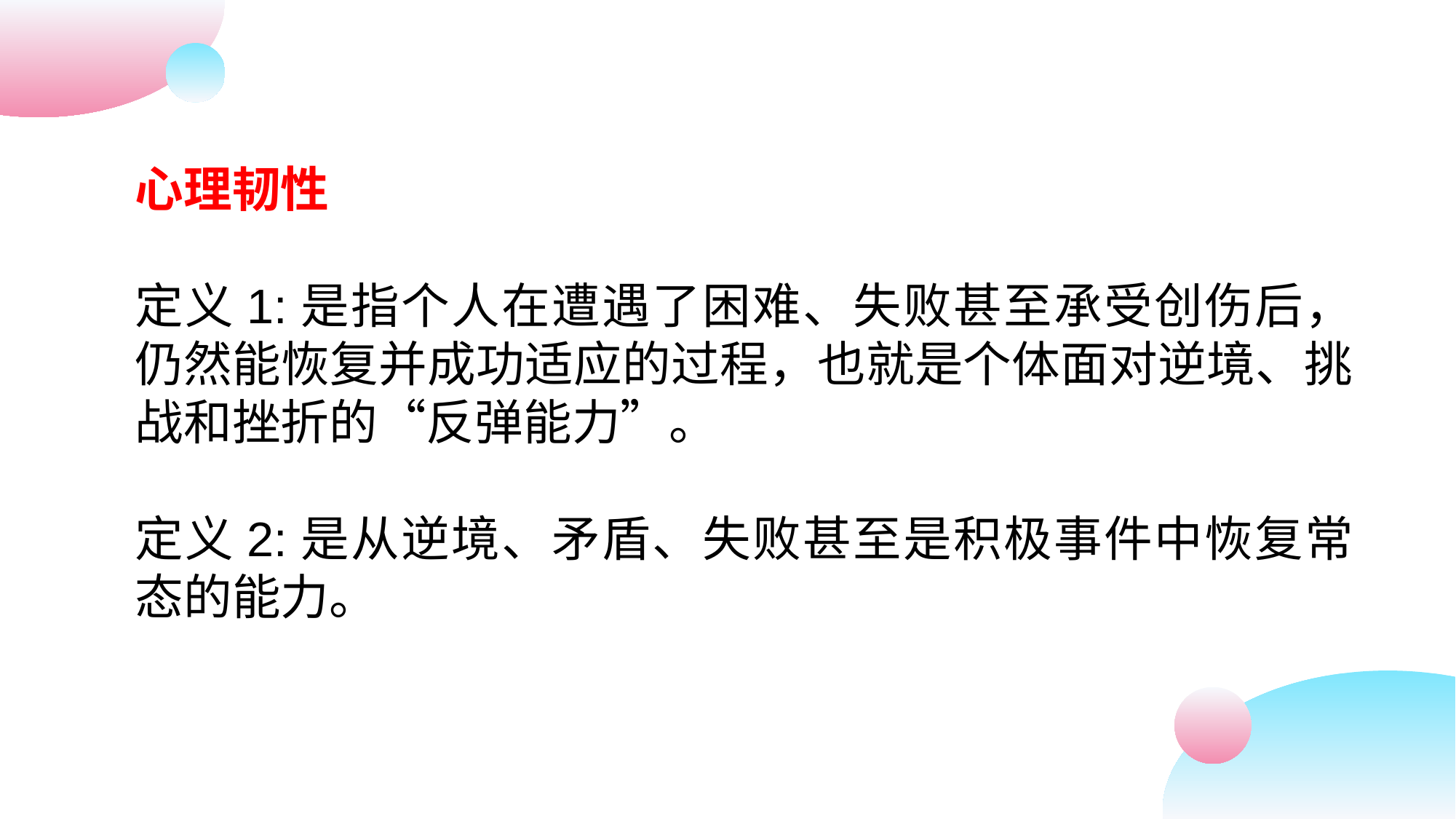

心理韧性

定义1:是指个人在遭遇了困难、失败甚至承受创伤后，仍然能恢复并成功适应的过程，也就是个体面对逆境、挑战和挫折的“反弹能力”。

定义2:是从逆境、矛盾、失败甚至是积极事件中恢复常态的能力。